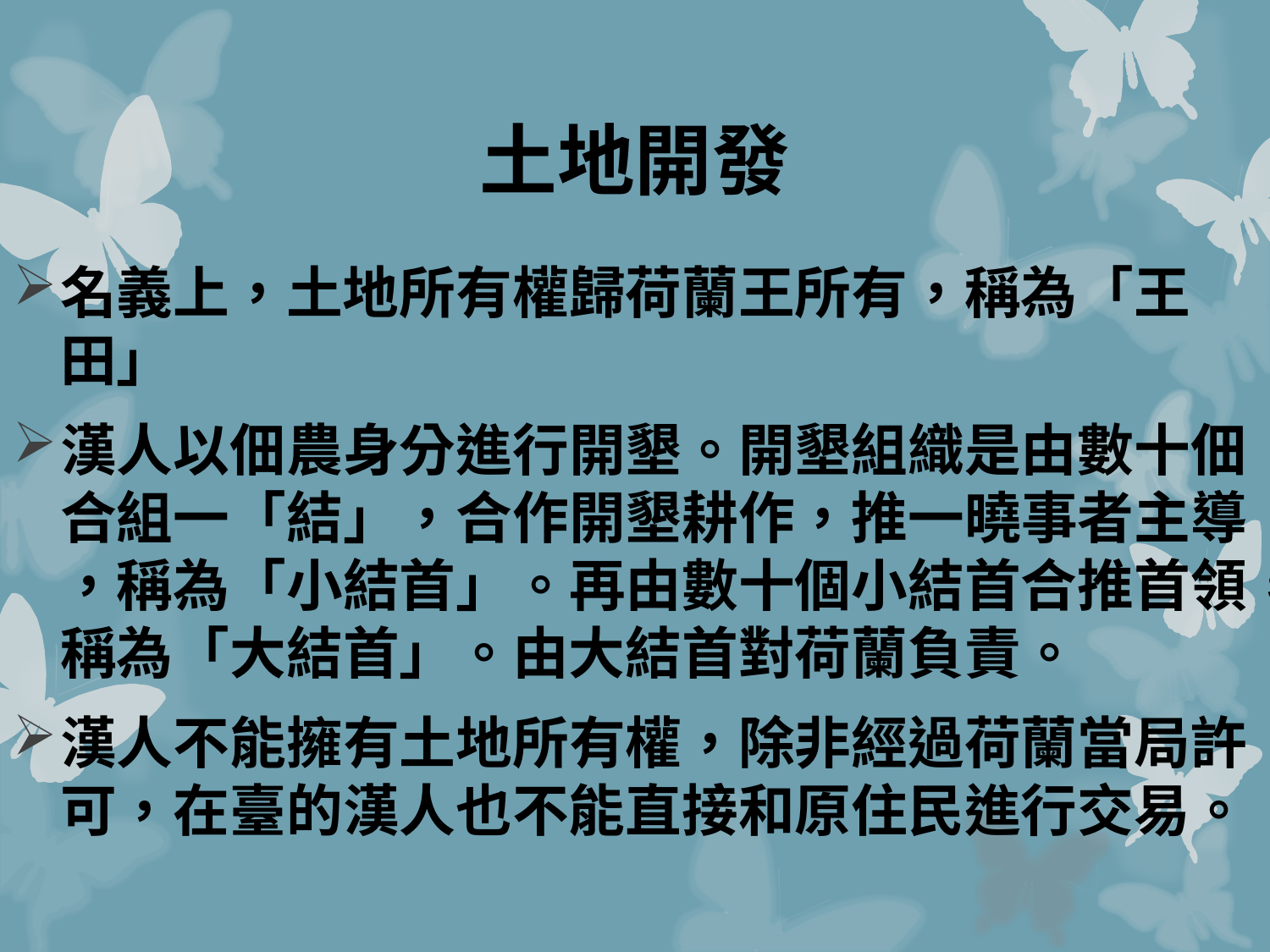

# 土地開發
名義上，土地所有權歸荷蘭王所有，稱為「王田」
漢人以佃農身分進行開墾。開墾組織是由數十佃合組一「結」，合作開墾耕作，推一曉事者主導 ，稱為「小結首」。再由數十個小結首合推首領，稱為「大結首」。由大結首對荷蘭負責。
漢人不能擁有土地所有權，除非經過荷蘭當局許可，在臺的漢人也不能直接和原住民進行交易。